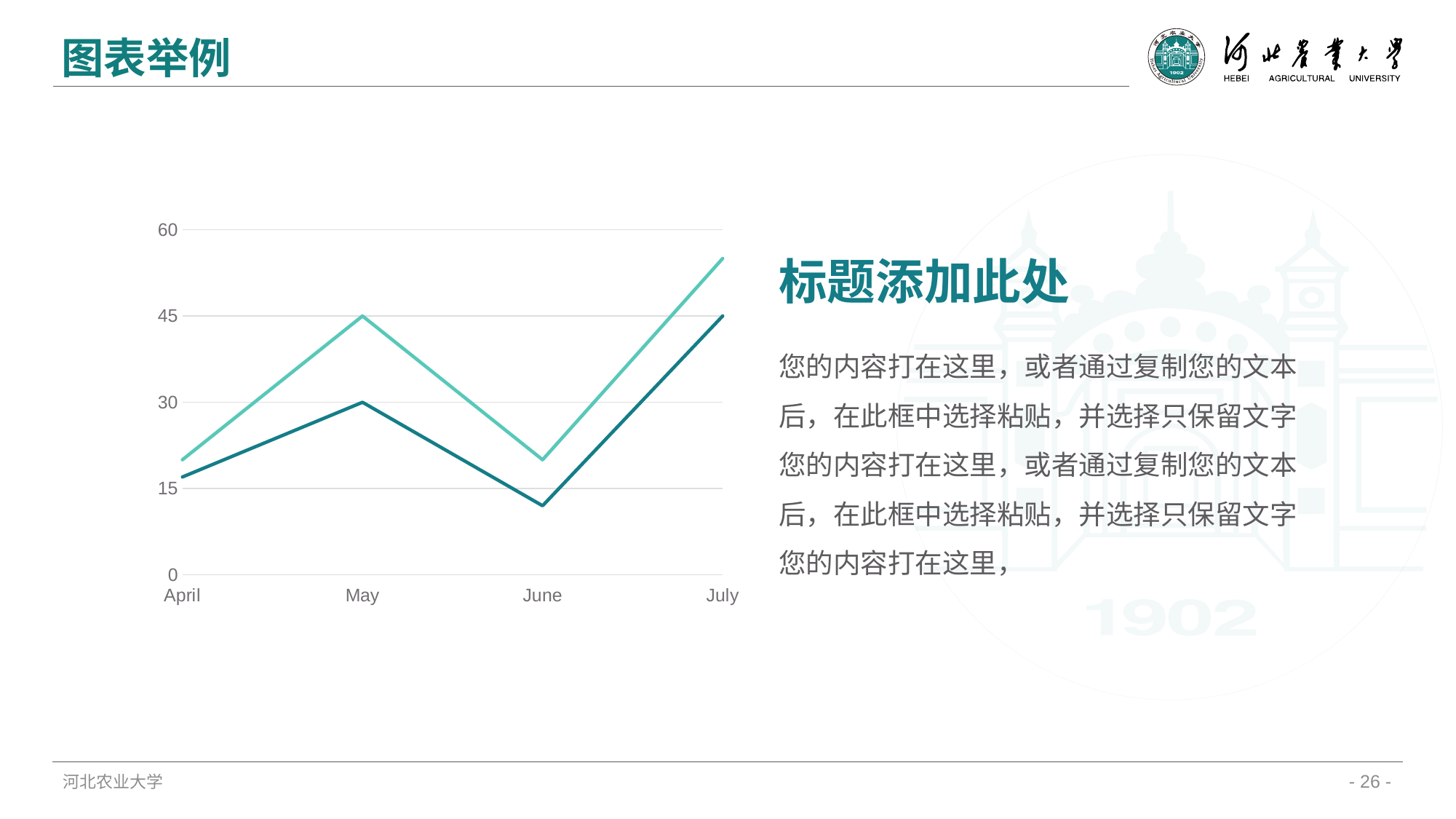

图表举例

### Chart

| Category | Region 1 | Region 2 |
|---|---|---|
| April | 17.0 | 20.0 |
| May | 30.0 | 45.0 |
| June | 12.0 | 20.0 |
| July | 45.0 | 55.0 |
标题添加此处
您的内容打在这里，或者通过复制您的文本后，在此框中选择粘贴，并选择只保留文字
您的内容打在这里，或者通过复制您的文本后，在此框中选择粘贴，并选择只保留文字
您的内容打在这里，
河北农业大学
- 26 -